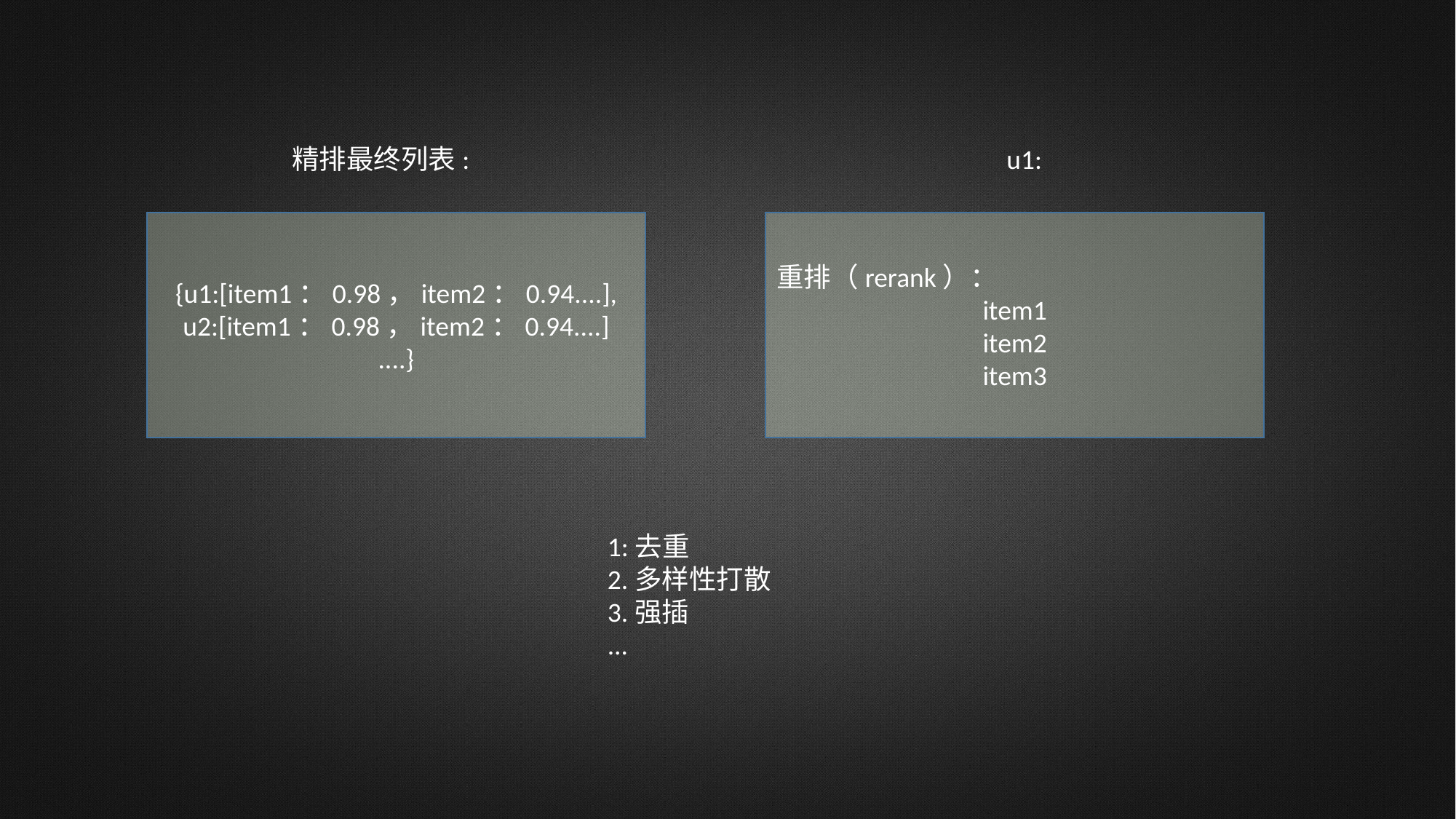

精排最终列表:
u1:
{u1:[item1：0.98，item2：0.94....],
u2:[item1：0.98，item2：0.94....]
....}
重排（rerank）：
item1
item2
item3
1:去重
2.多样性打散
3.强插
...